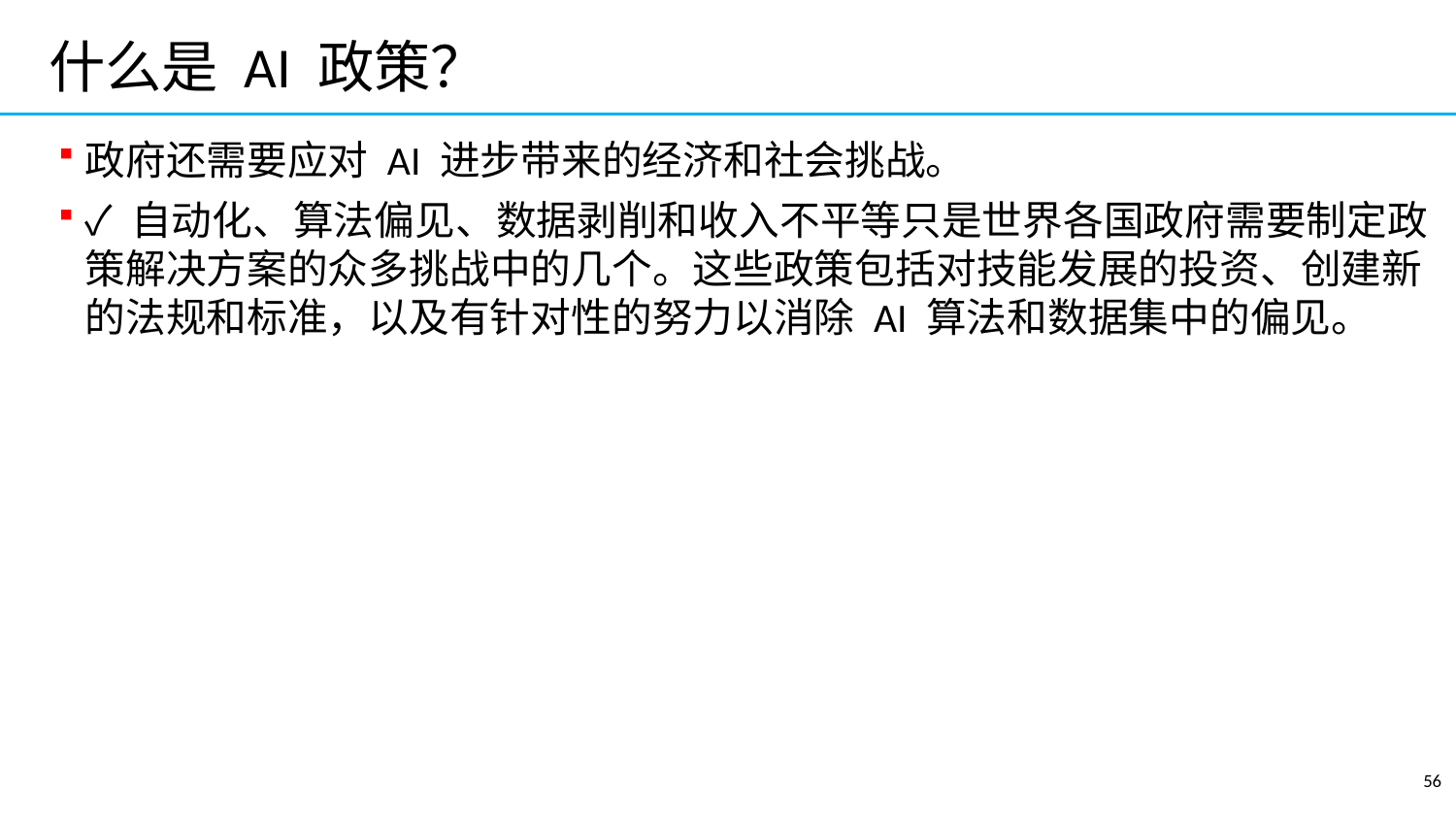

# 什么是 AI 政策？

政府还需要应对 AI 进步带来的经济和社会挑战。
✓ 自动化、算法偏见、数据剥削和收入不平等只是世界各国政府需要制定政策解决方案的众多挑战中的几个。这些政策包括对技能发展的投资、创建新的法规和标准，以及有针对性的努力以消除 AI 算法和数据集中的偏见。
56